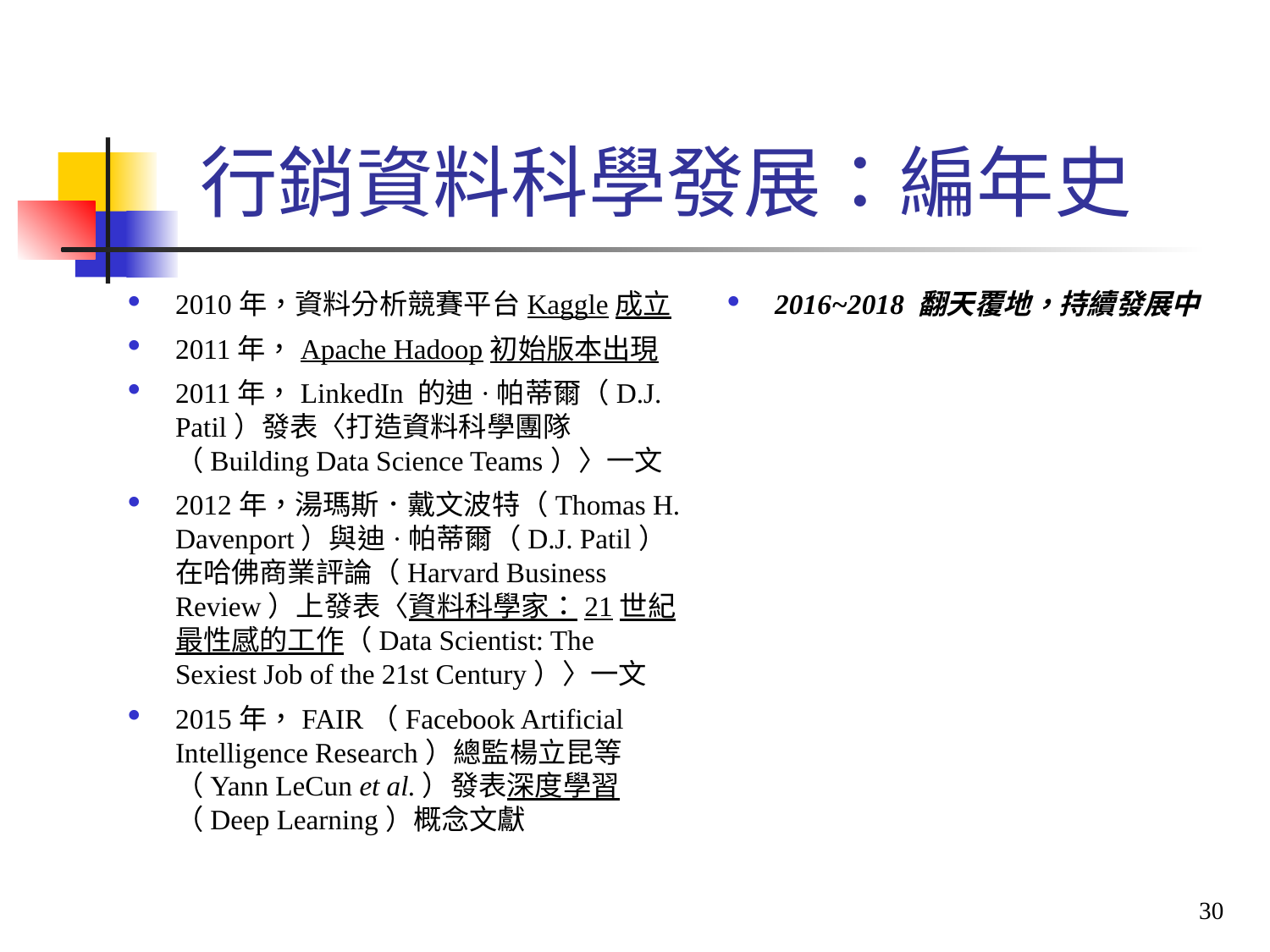

行銷資料科學發展：編年史
2010年，資料分析競賽平台Kaggle成立
2011年，Apache Hadoop初始版本出現
2011年，LinkedIn 的迪·帕蒂爾（D.J. Patil）發表〈打造資料科學團隊（Building Data Science Teams）〉一文
2012年，湯瑪斯．戴文波特（Thomas H. Davenport）與迪·帕蒂爾（D.J. Patil）在哈佛商業評論（Harvard Business Review）上發表〈資料科學家：21世紀最性感的工作（Data Scientist: The Sexiest Job of the 21st Century）〉一文
2015年，FAIR（Facebook Artificial Intelligence Research）總監楊立昆等（Yann LeCun et al.）發表深度學習（Deep Learning）概念文獻

2016~2018 翻天覆地，持續發展中